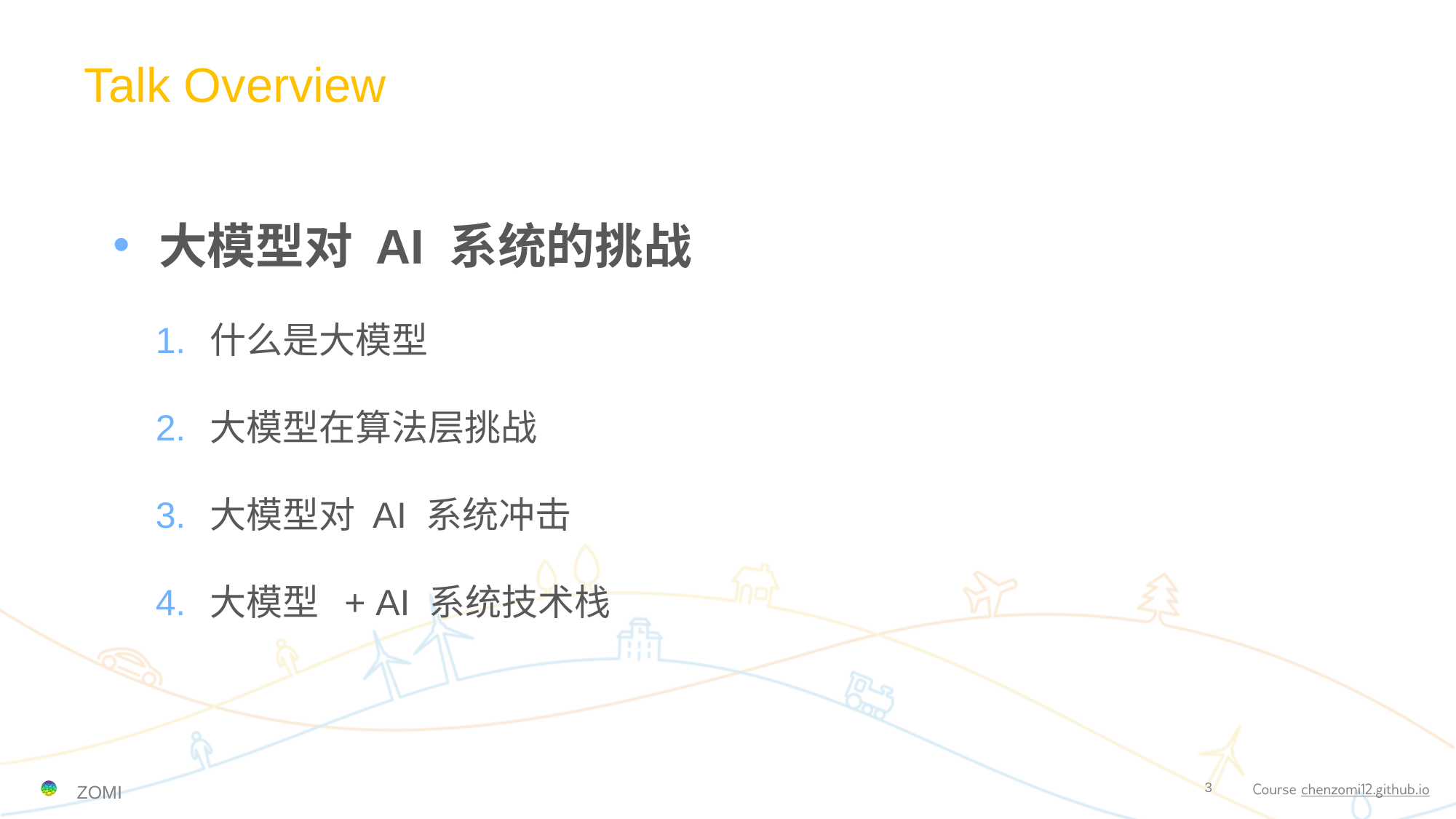

Talk Overview
大模型对 AI 系统的挑战
什么是大模型
大模型在算法层挑战
大模型对 AI 系统冲击
大模型  + AI 系统技术栈